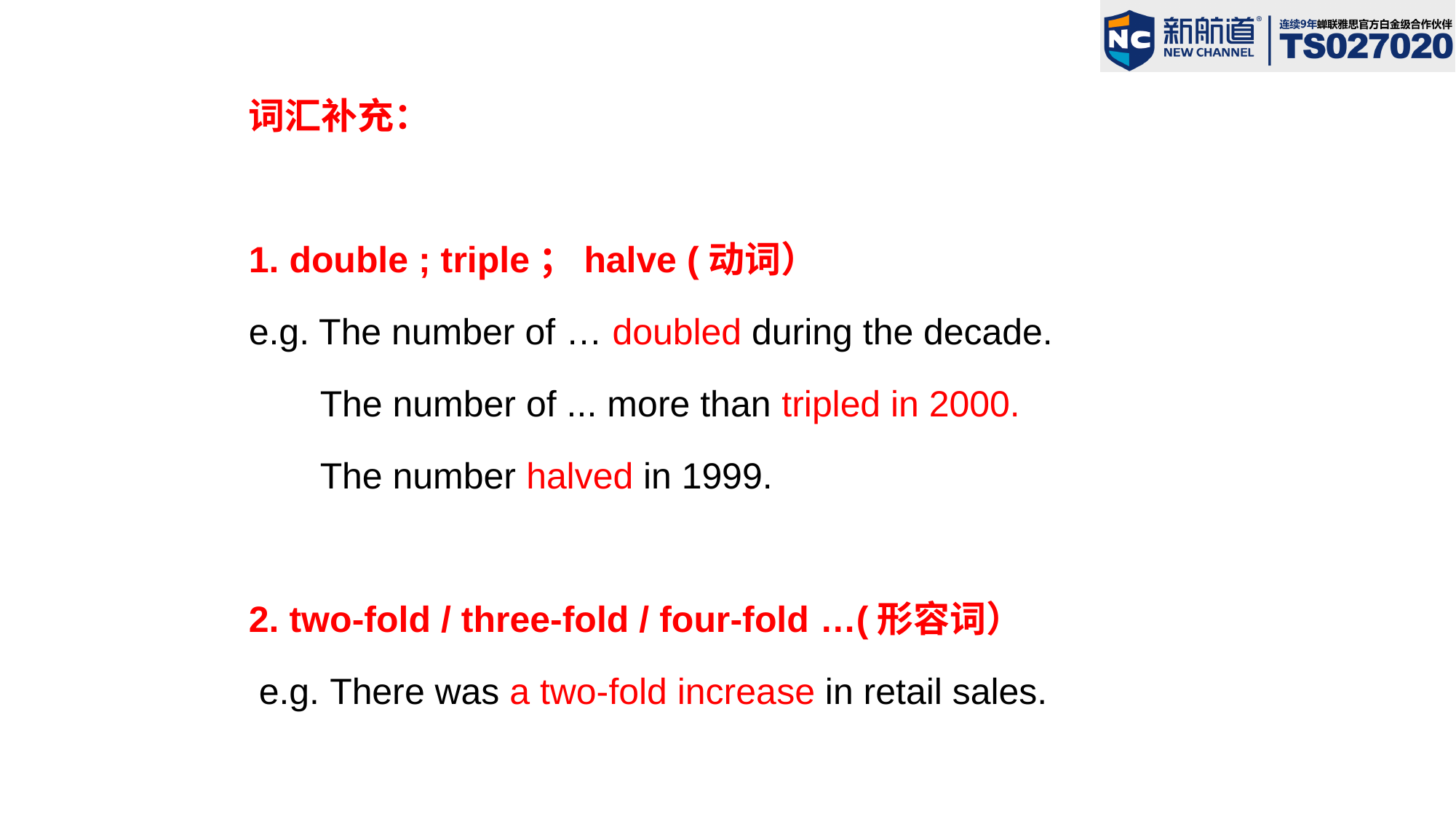

词汇补充：

1. double ; triple；halve (动词）
e.g. The number of … doubled during the decade.
       The number of ... more than tripled in 2000.
       The number halved in 1999.

2. two-fold / three-fold / four-fold …(形容词）
 e.g. There was a two-fold increase in retail sales.